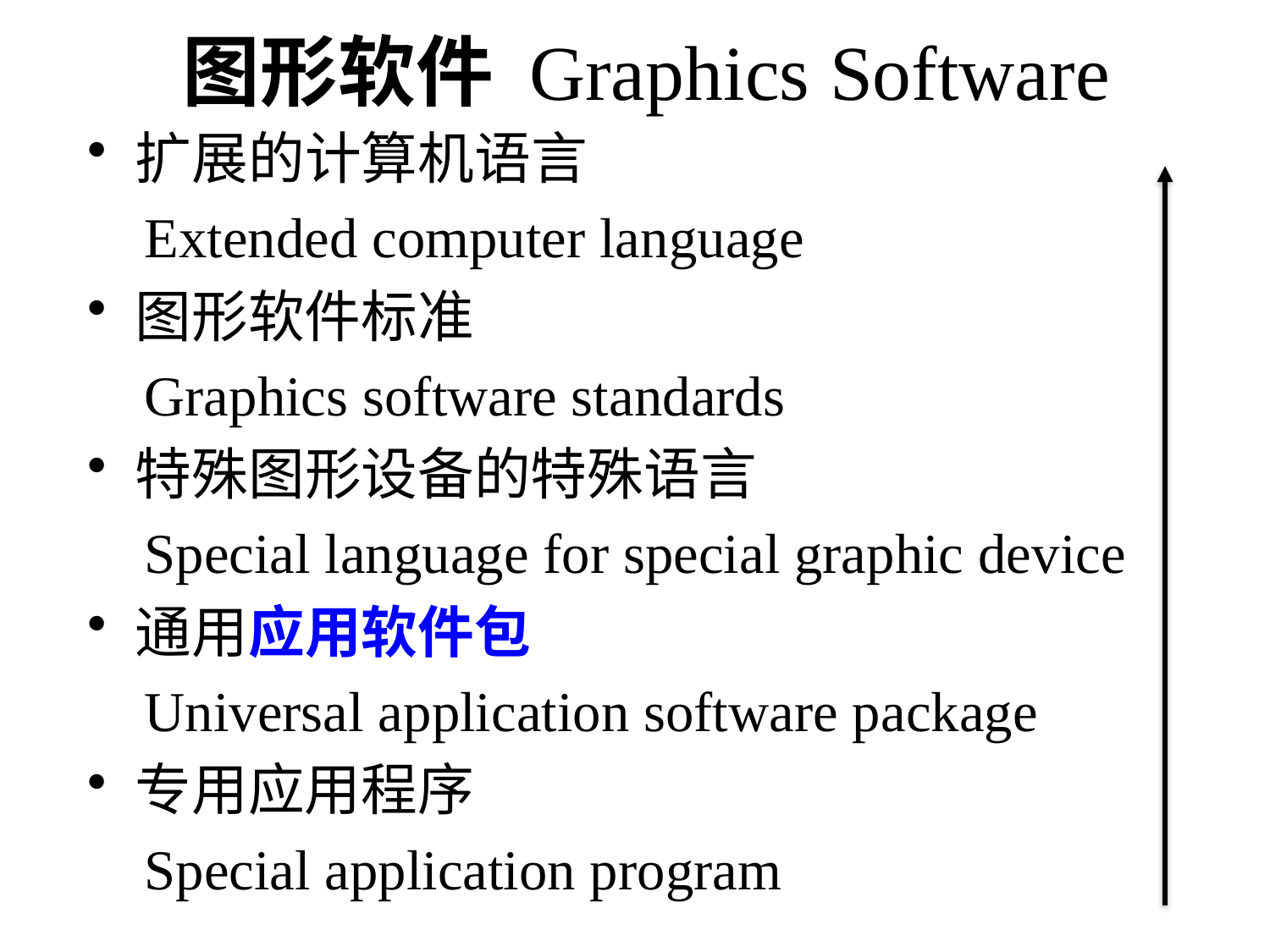

# 图形软件 Graphics Software
扩展的计算机语言
    Extended computer language
图形软件标准
    Graphics software standards
特殊图形设备的特殊语言
    Special language for special graphic device
通用应用软件包
    Universal application software package
专用应用程序
    Special application program